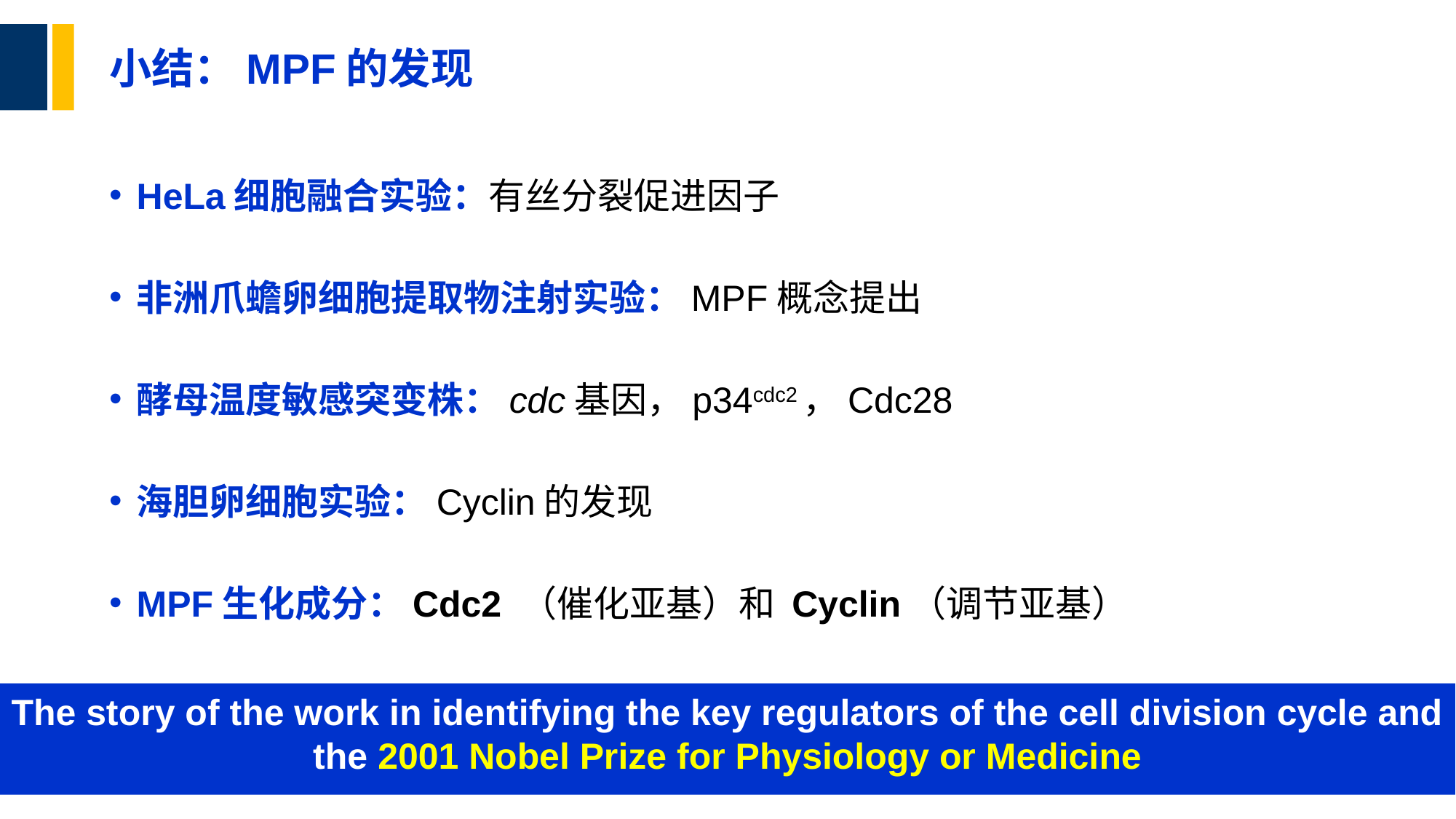

# 小结：MPF的发现
HeLa细胞融合实验：有丝分裂促进因子
非洲爪蟾卵细胞提取物注射实验：MPF概念提出
酵母温度敏感突变株：cdc基因，p34cdc2，Cdc28
海胆卵细胞实验：Cyclin的发现
MPF生化成分：Cdc2 （催化亚基）和 Cyclin（调节亚基）
The story of the work in identifying the key regulators of the cell division cycle and the 2001 Nobel Prize for Physiology or Medicine